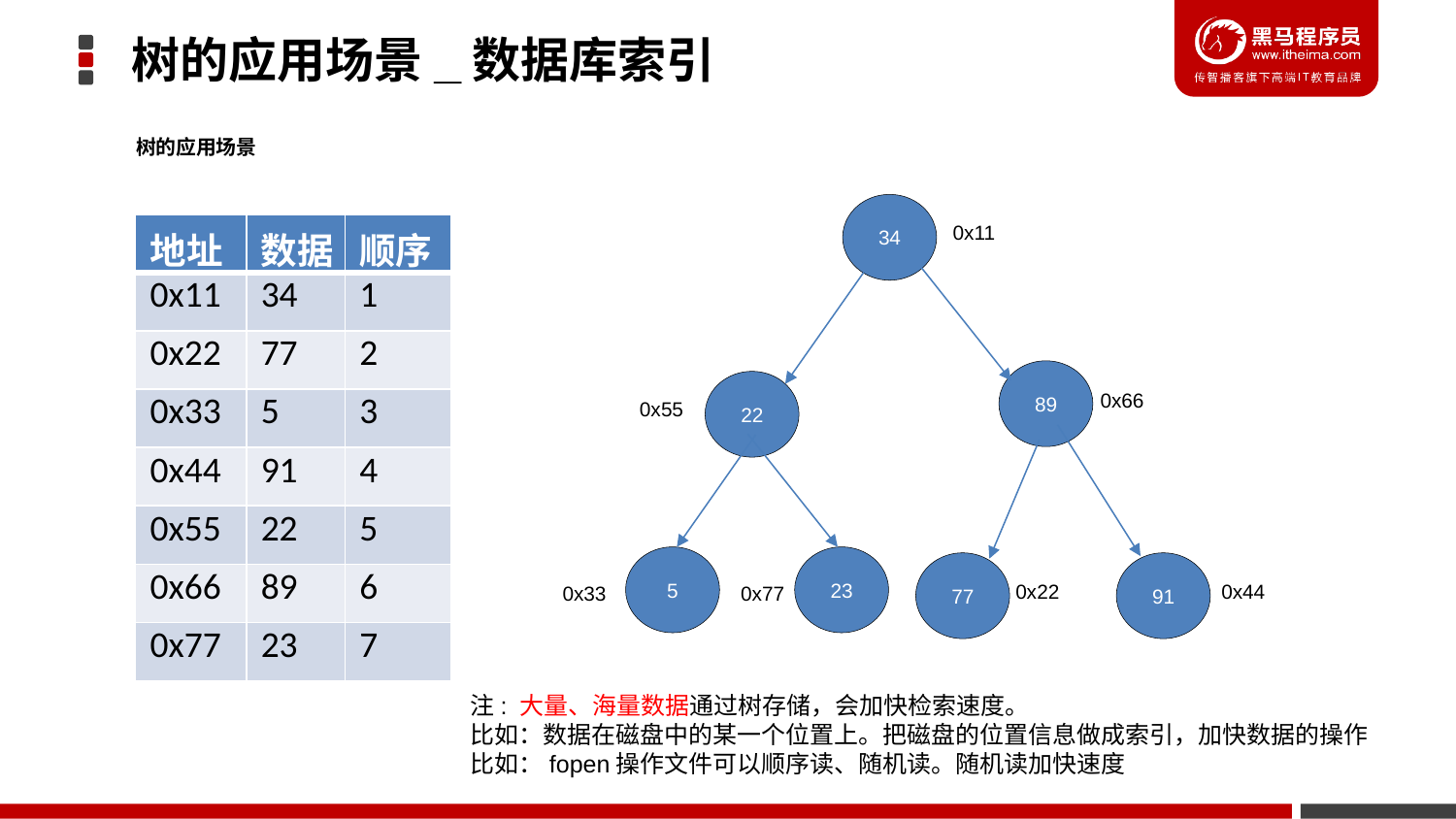

树的应用场景_数据库索引
树的应用场景
34
0x11
| 地址 | 数据 |
| --- | --- |
| 0x11 | 34 |
| 0x22 | 77 |
| 0x33 | 5 |
| 0x44 | 91 |
| 0x55 | 22 |
| 0x66 | 89 |
| 0x77 | 23 |
| 顺序 |
| --- |
| 1 |
| 2 |
| 3 |
| 4 |
| 5 |
| 6 |
| 7 |
89
22
0x66
0x55
23
5
91
77
0x22
0x44
0x77
0x33
注: 大量、海量数据通过树存储，会加快检索速度。
比如：数据在磁盘中的某一个位置上。把磁盘的位置信息做成索引，加快数据的操作
比如：fopen操作文件可以顺序读、随机读。随机读加快速度